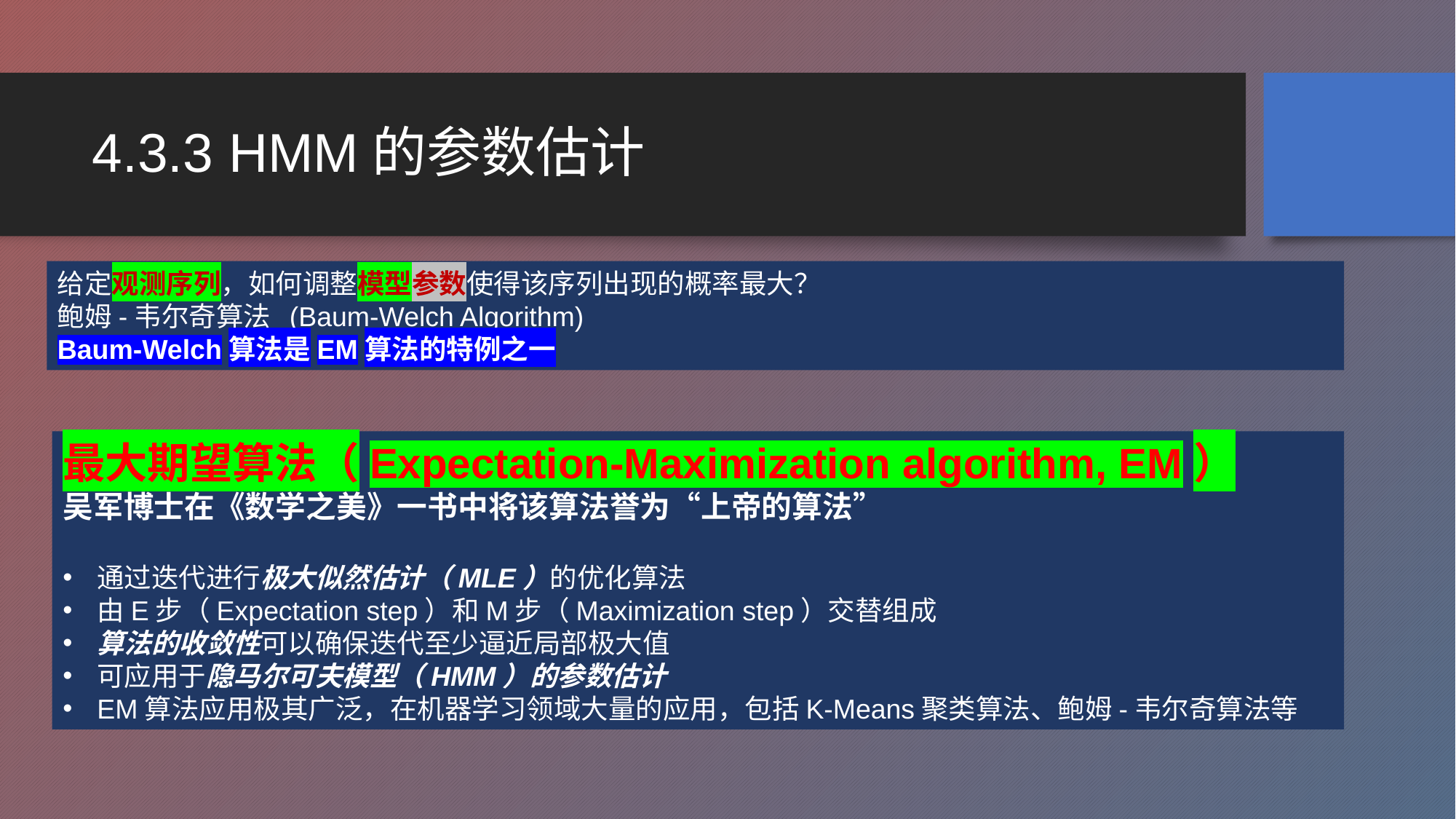

# 4.3.3 HMM的参数估计
给定观测序列，如何调整模型参数使得该序列出现的概率最大？
鲍姆-韦尔奇算法  (Baum-Welch Algorithm)
Baum-Welch算法是EM算法的特例之一
最大期望算法（Expectation-Maximization algorithm, EM）
吴军博士在《数学之美》一书中将该算法誉为“上帝的算法”

通过迭代进行极大似然估计（MLE）的优化算法
由E步（Expectation step）和M步（Maximization step）交替组成
算法的收敛性可以确保迭代至少逼近局部极大值
可应用于隐马尔可夫模型（HMM）的参数估计
EM算法应用极其广泛，在机器学习领域大量的应用，包括K-Means聚类算法、鲍姆-韦尔奇算法等